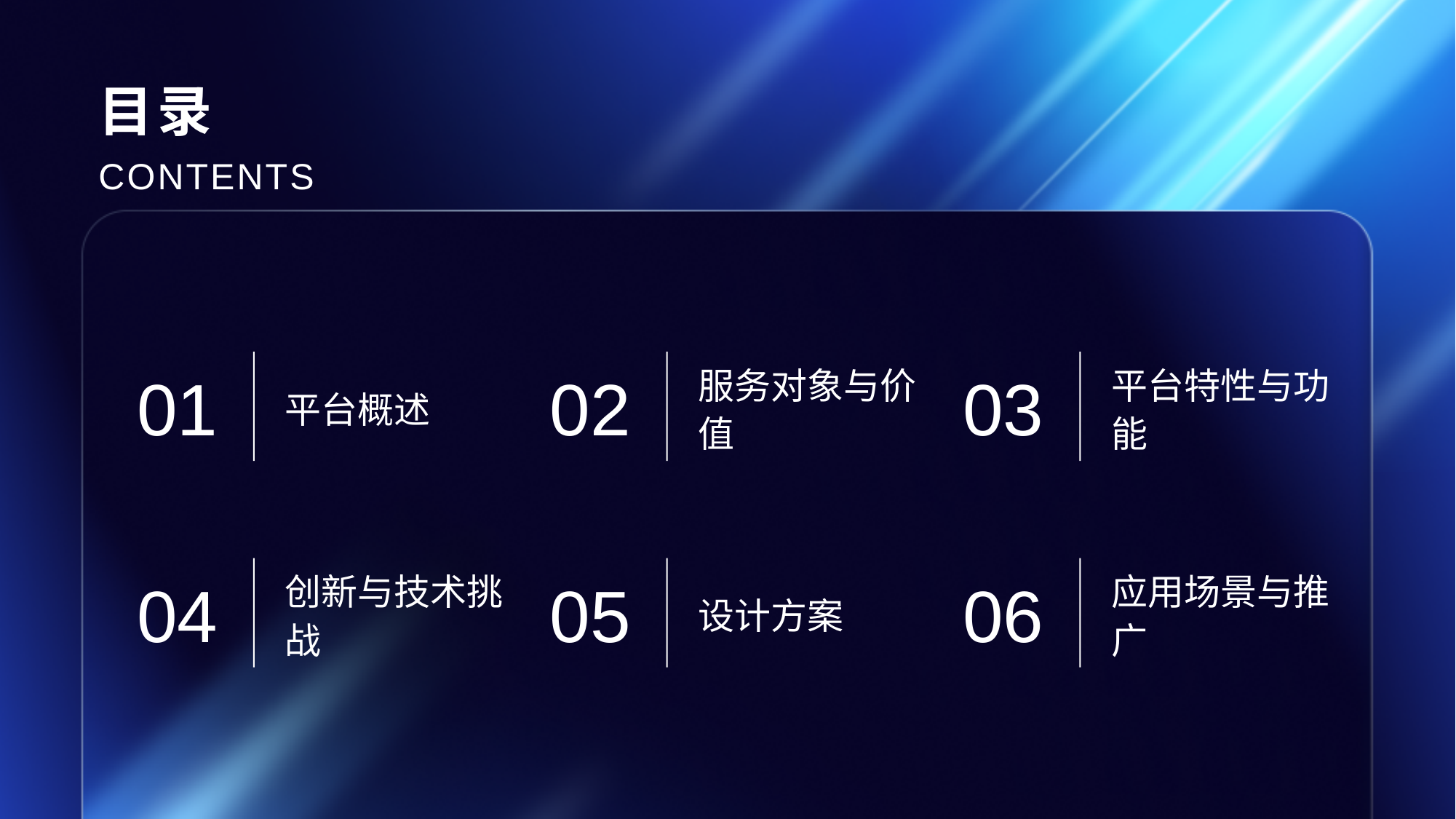

目录
CONTENTS

平台概述

服务对象与价值

平台特性与功能
01
02
03

创新与技术挑战

设计方案

应用场景与推广
04
05
06